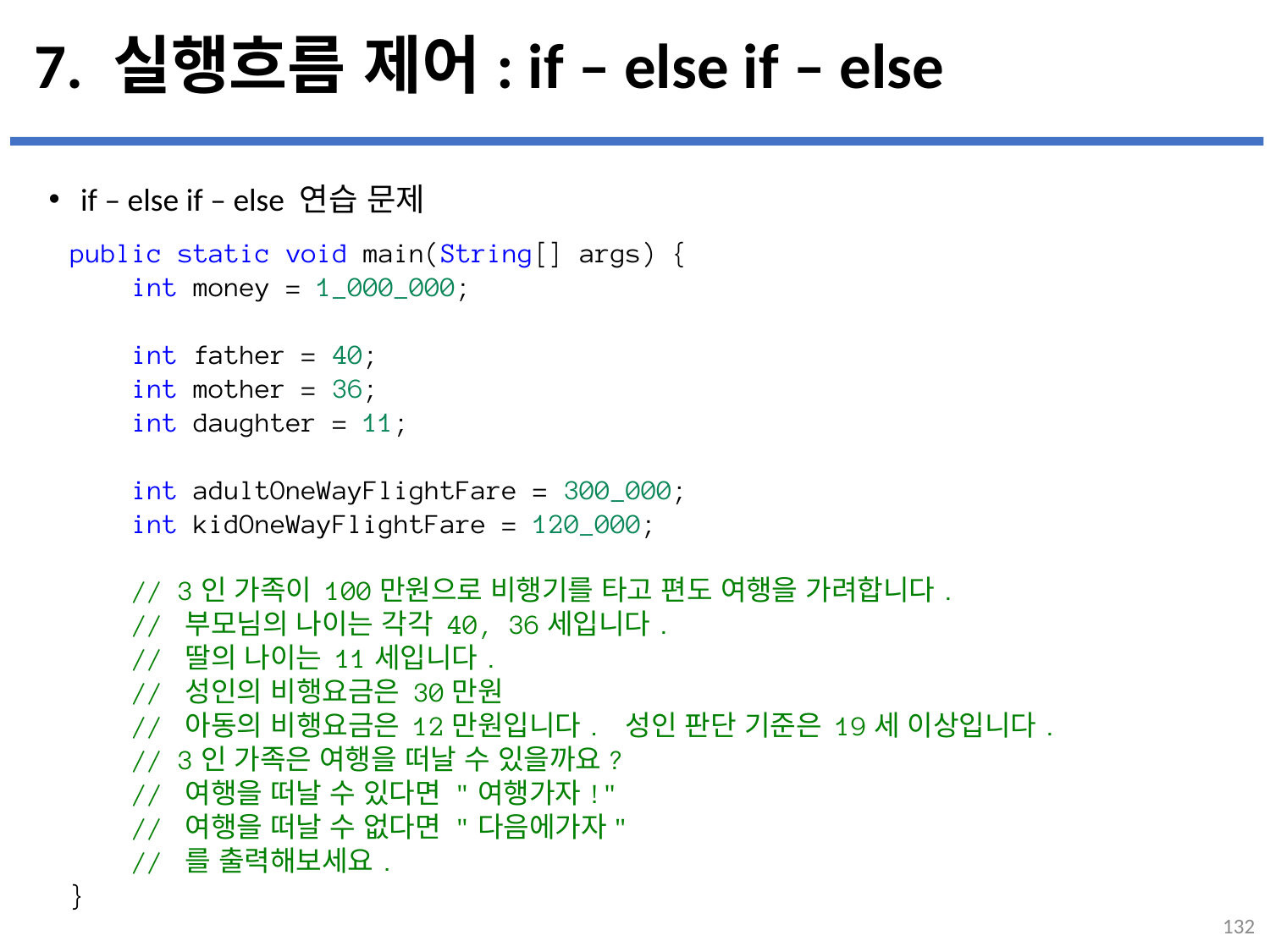

# 7. 실행흐름 제어: if – else if – else
if – else if – else 연습 문제
...

설명
public static void main(String[] args) {
    int money = 1_000_000;

    int father = 40;
    int mother = 36;
    int daughter = 11;
    int adultOneWayFlightFare = 300_000;
    int kidOneWayFlightFare = 120_000;
    // 3인 가족이 100만원으로 비행기를 타고 편도 여행을 가려합니다.
    // 부모님의 나이는 각각 40, 36세입니다.
    // 딸의 나이는 11세입니다.
    // 성인의 비행요금은 30만원
    // 아동의 비행요금은 12만원입니다. 성인 판단 기준은 19세 이상입니다.
    // 3인 가족은 여행을 떠날 수 있을까요?
    // 여행을 떠날 수 있다면 "여행가자!"
    // 여행을 떠날 수 없다면 "다음에가자"
    // 를 출력해보세요.
}
132